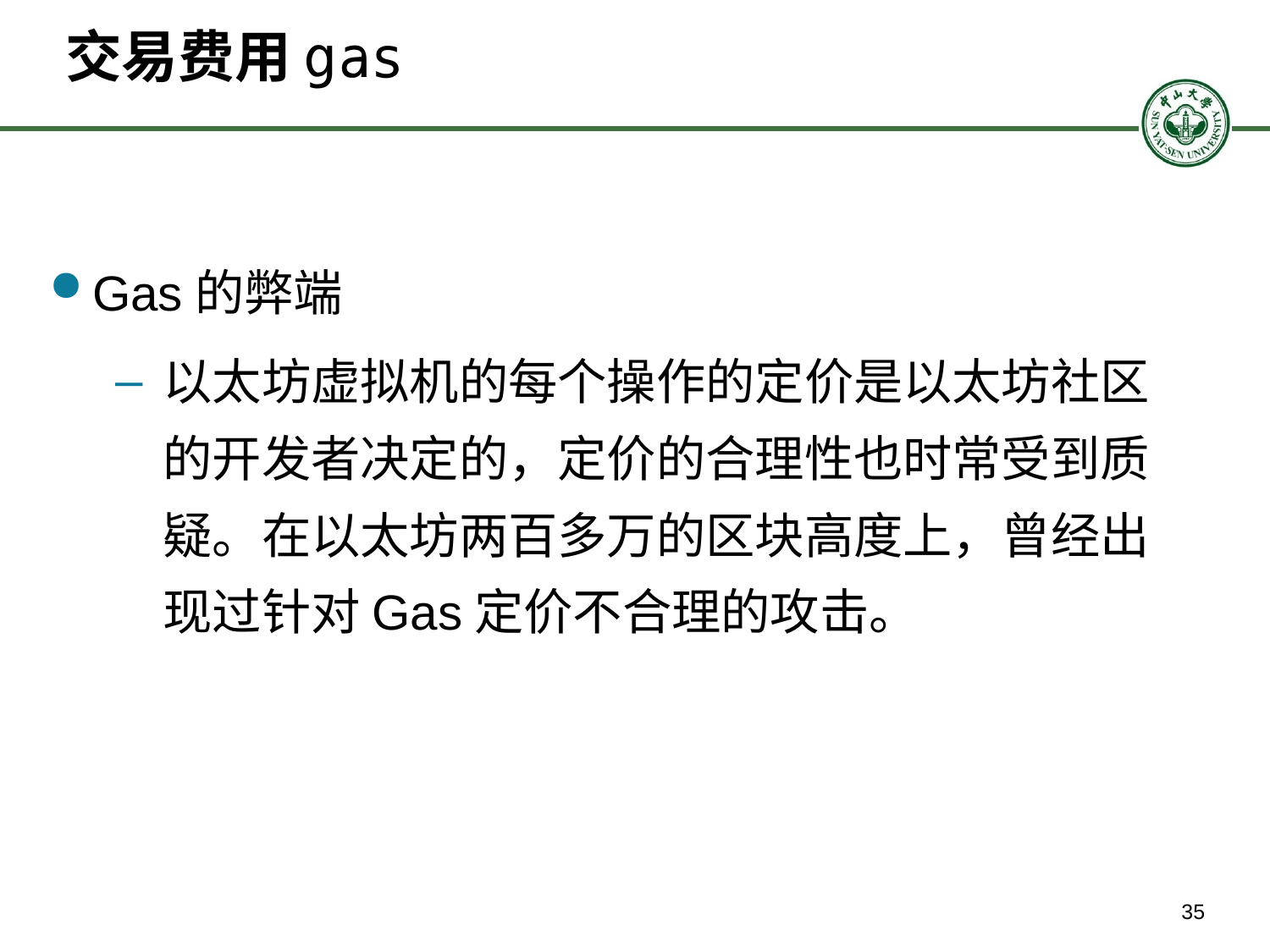

# 交易费用gas
Gas的弊端
以太坊虚拟机的每个操作的定价是以太坊社区的开发者决定的，定价的合理性也时常受到质疑。在以太坊两百多万的区块高度上，曾经出现过针对Gas定价不合理的攻击。